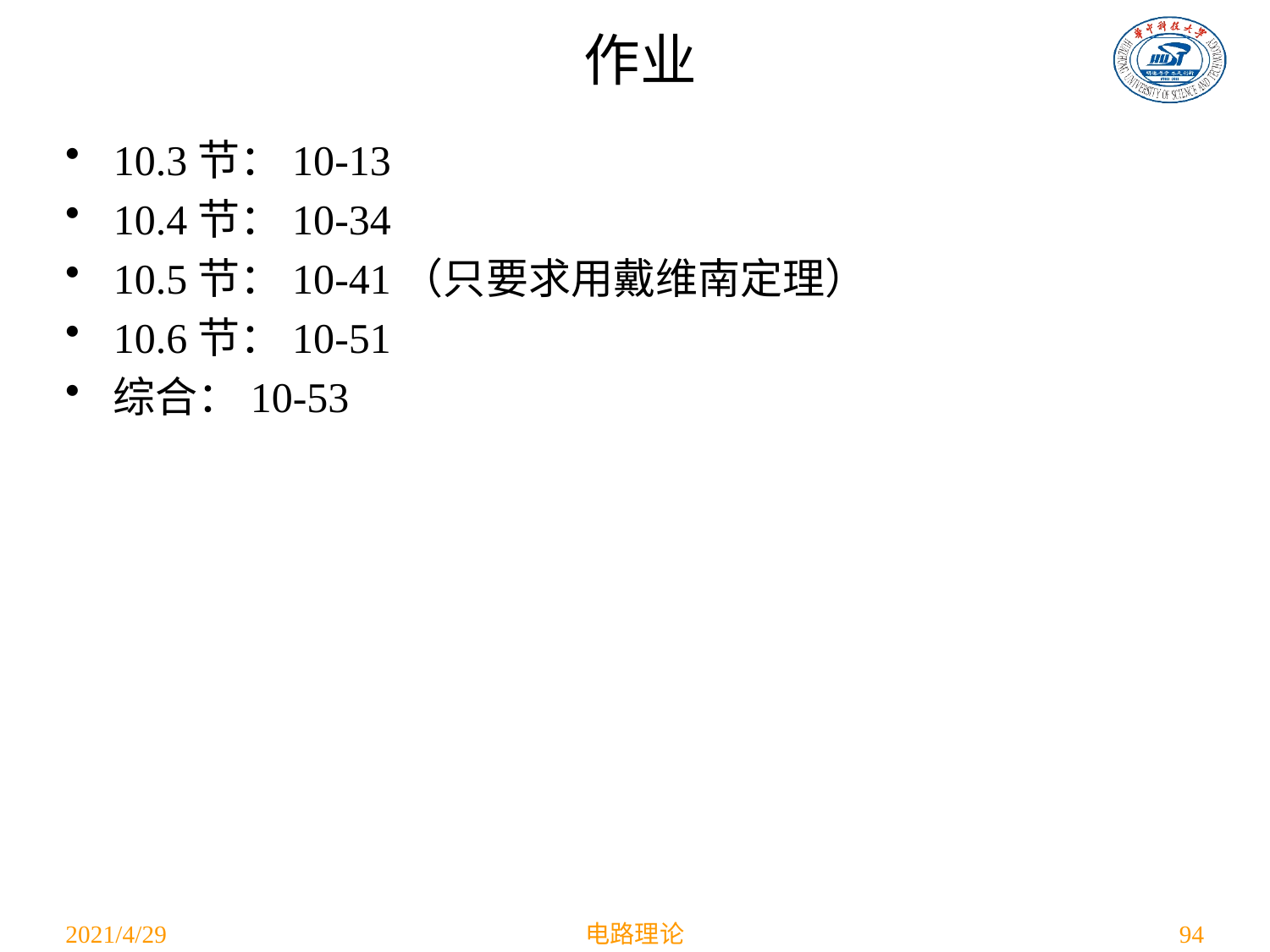

# 作业
10.3节：10-13
10.4节：10-34
10.5节：10-41（只要求用戴维南定理）
10.6节：10-51
综合：10-53

2021/4/29
电路理论
94